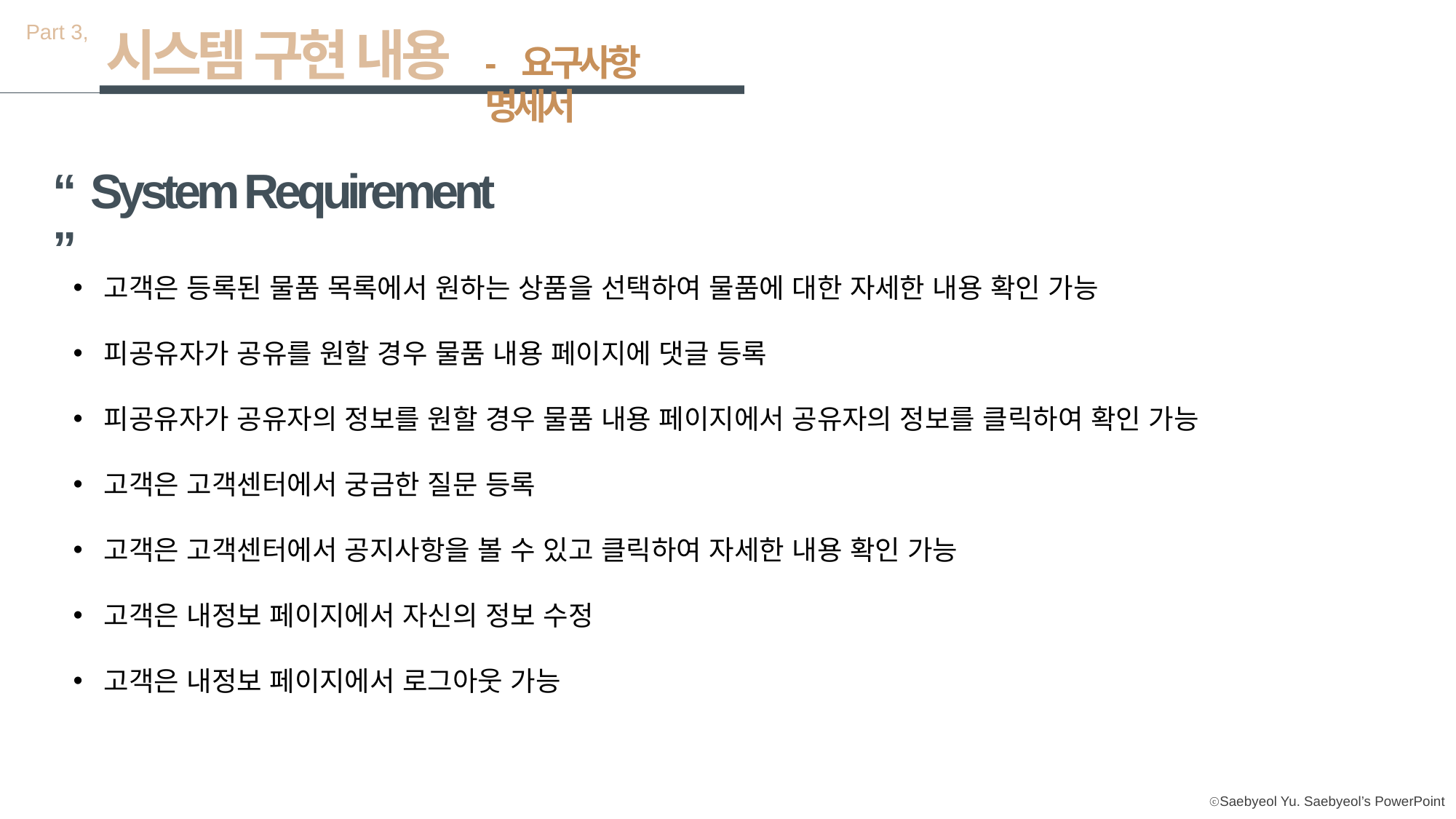

Part 3,
시스템 구현 내용
-  요구사항 명세서

“ System Requirement ”
고객은 등록된 물품 목록에서 원하는 상품을 선택하여 물품에 대한 자세한 내용 확인 가능

피공유자가 공유를 원할 경우 물품 내용 페이지에 댓글 등록

피공유자가 공유자의 정보를 원할 경우 물품 내용 페이지에서 공유자의 정보를 클릭하여 확인 가능

고객은 고객센터에서 궁금한 질문 등록

고객은 고객센터에서 공지사항을 볼 수 있고 클릭하여 자세한 내용 확인 가능

고객은 내정보 페이지에서 자신의 정보 수정

고객은 내정보 페이지에서 로그아웃 가능